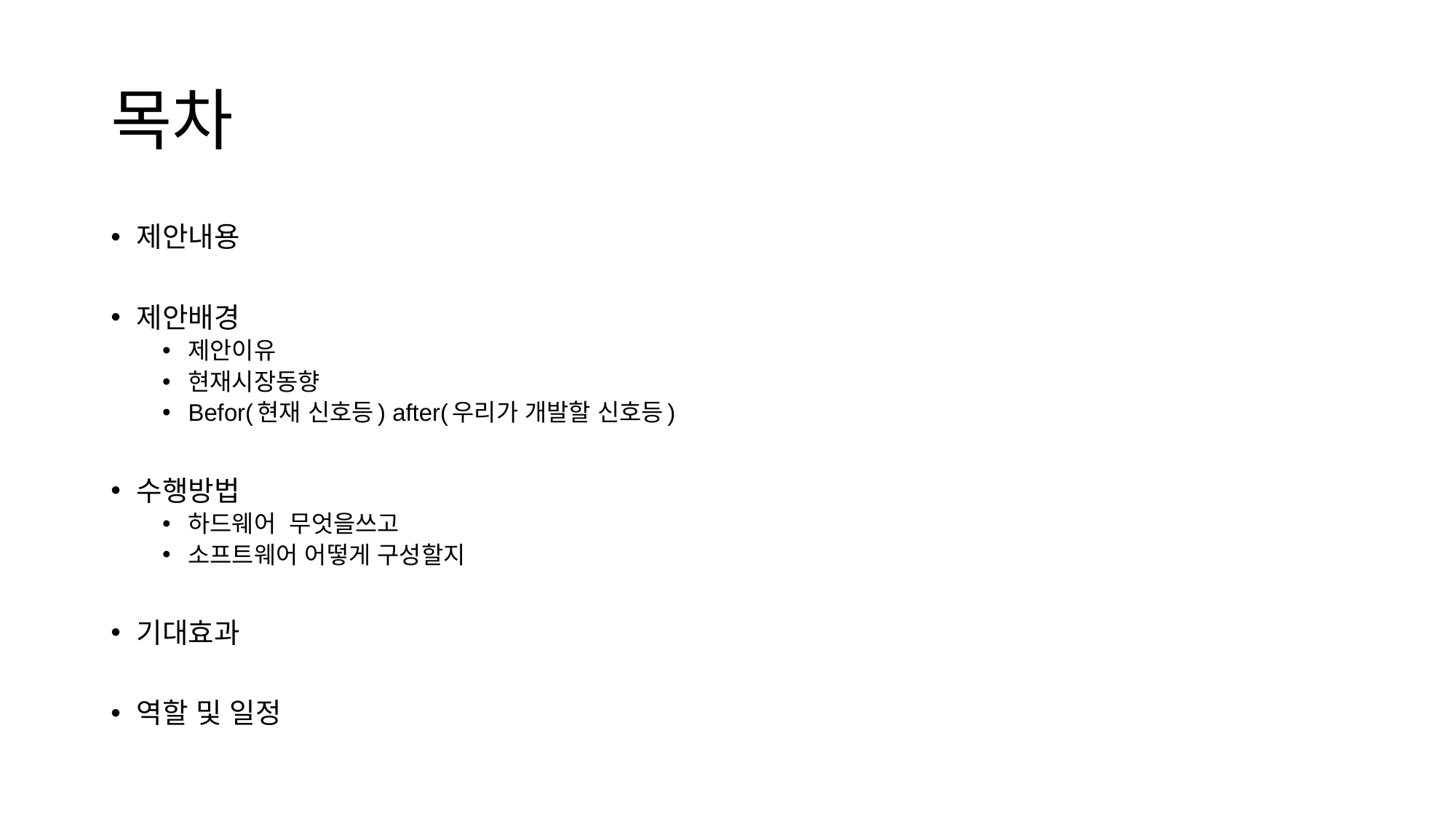

# 목차
제안내용

제안배경
제안이유
현재시장동향
Befor(현재 신호등) after(우리가 개발할 신호등)

수행방법
하드웨어  무엇을쓰고
소프트웨어 어떻게 구성할지

기대효과

역할 및 일정